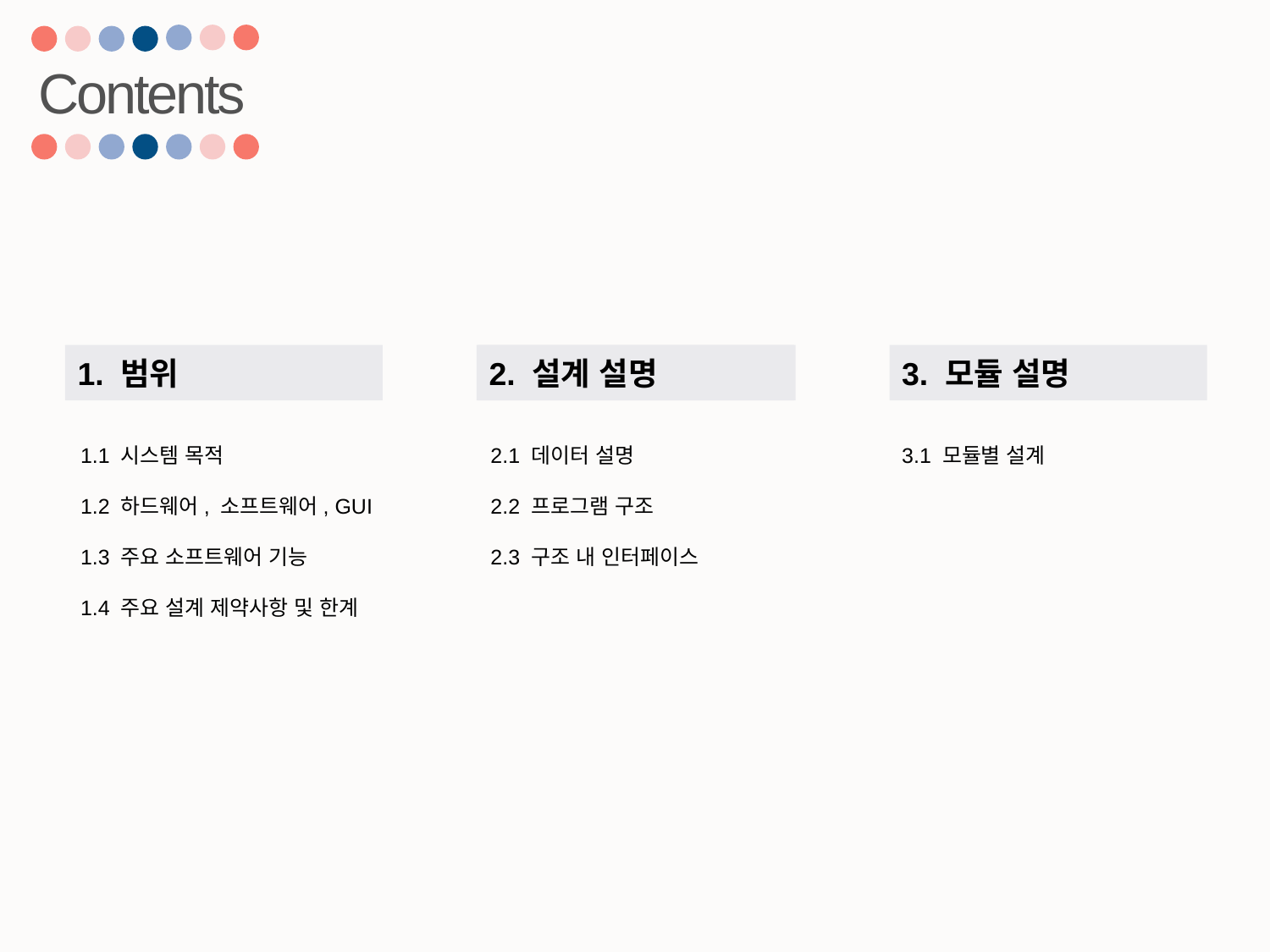

Contents

1. 범위
2. 설계 설명
2. 설계 설명
3. 모듈 설명
1.1 시스템 목적
1.2 하드웨어, 소프트웨어, GUI
1.3 주요 소프트웨어 기능
1.4 주요 설계 제약사항 및 한계
2.1 데이터 설명
2.2 프로그램 구조
2.3 구조 내 인터페이스
3.1 모듈별 설계